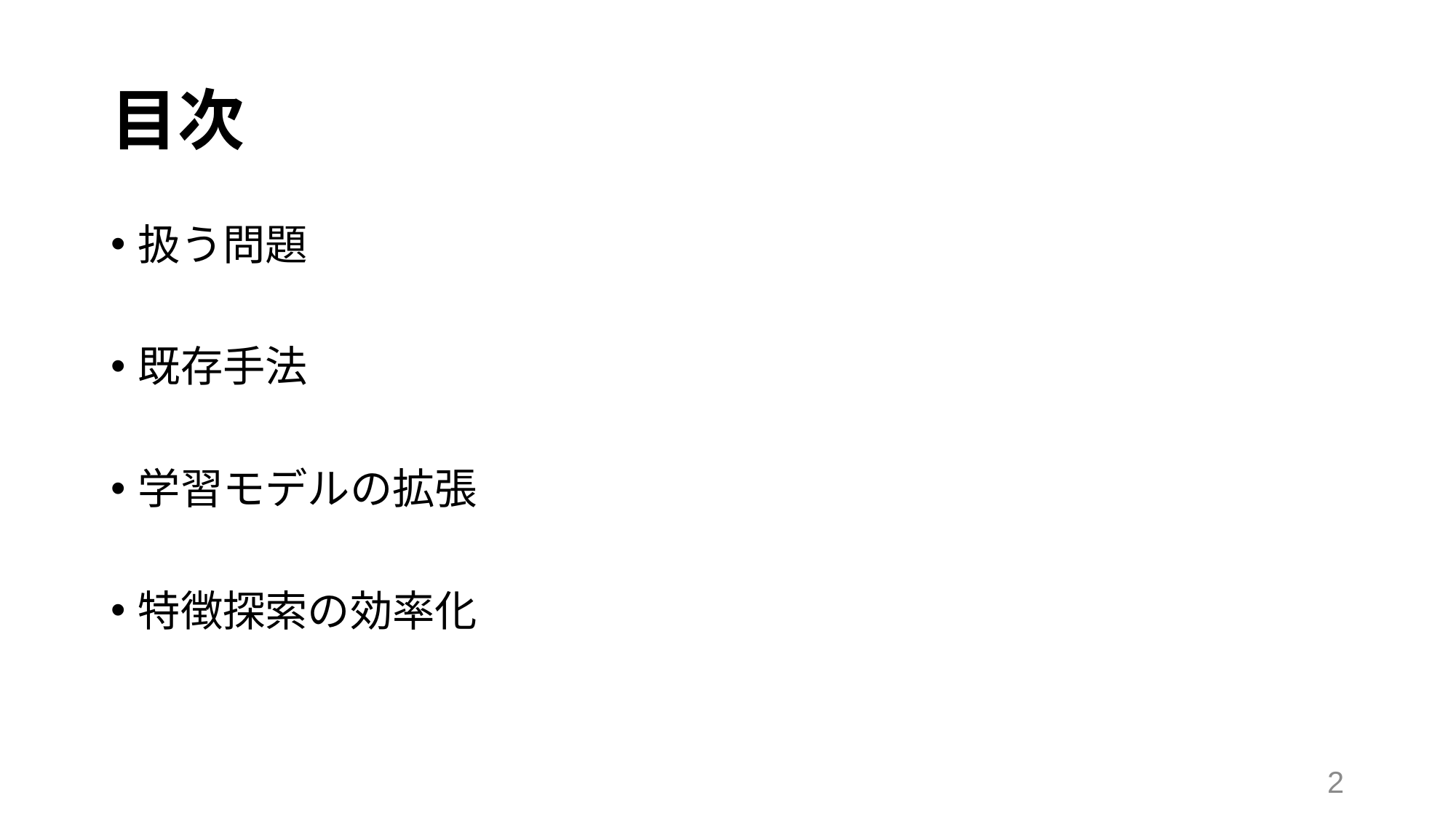

# 目次
扱う問題

既存手法

学習モデルの拡張

特徴探索の効率化
2